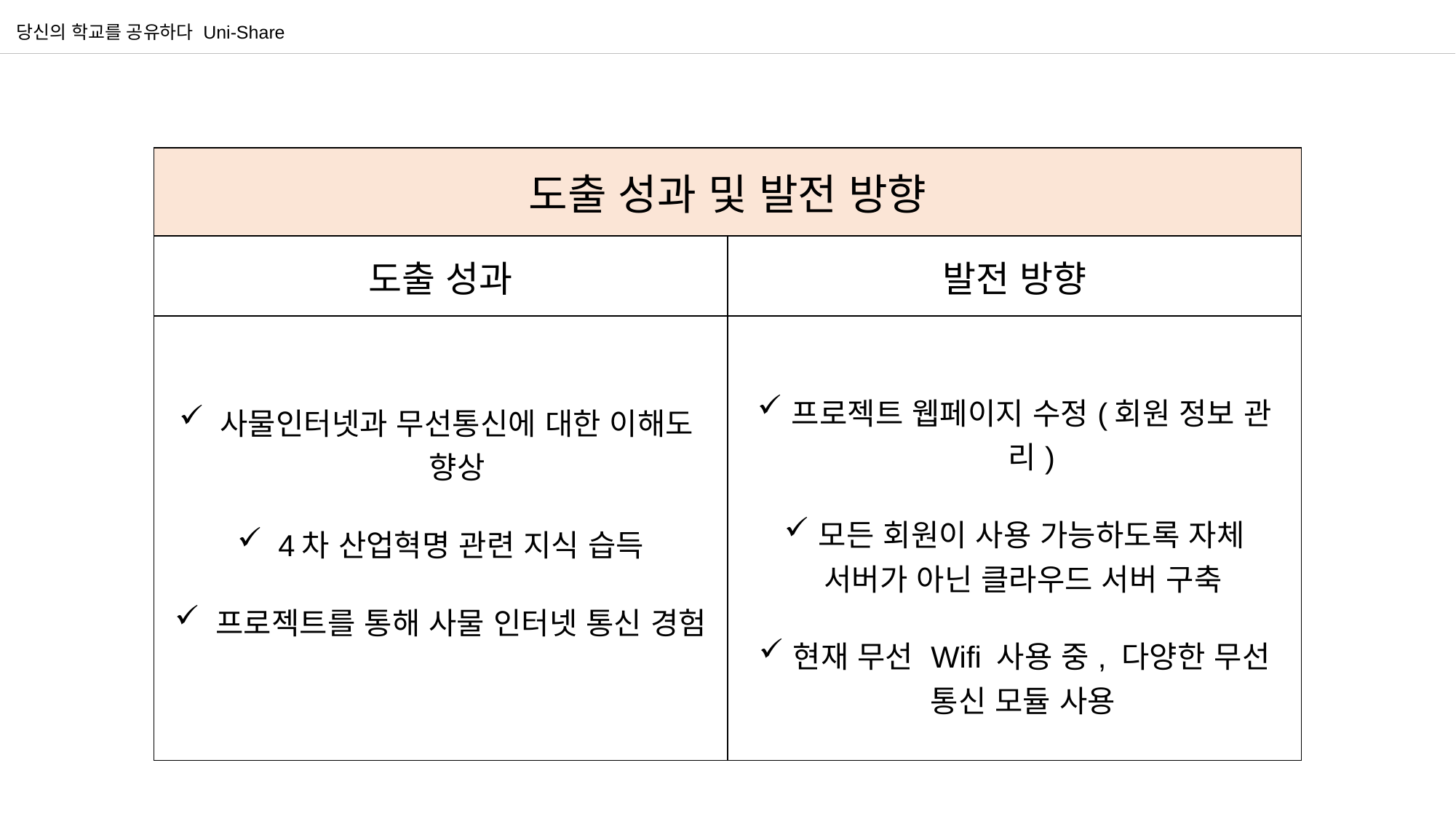

당신의 학교를 공유하다 Uni-Share
| 도출 성과 및 발전 방향 |  |
| --- | --- |
| 도출 성과 | 발전 방향 |
| 사물인터넷과 무선통신에 대한 이해도 향상 4차 산업혁명 관련 지식 습득 프로젝트를 통해 사물 인터넷 통신 경험 | 프로젝트 웹페이지 수정(회원 정보 관리) 모든 회원이 사용 가능하도록 자체 서버가 아닌 클라우드 서버 구축 현재 무선 Wifi 사용 중, 다양한 무선 통신 모듈 사용 |